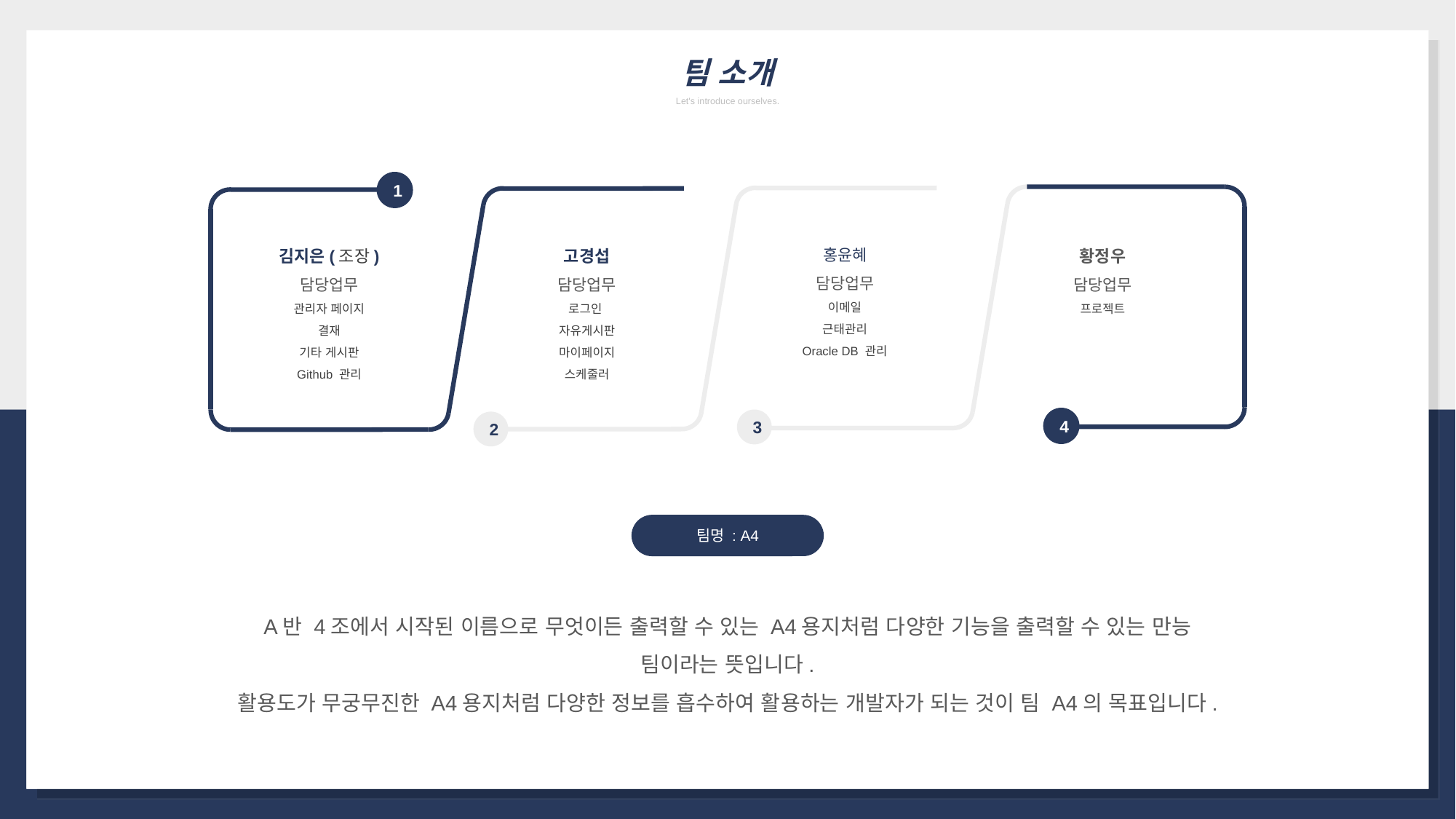

팀 소개
Let's introduce ourselves.
1

김지은(조장)
담당업무
관리자 페이지
결재
기타 게시판
Github 관리
고경섭
담당업무
로그인
자유게시판
마이페이지
스케줄러
홍윤혜
담당업무
이메일
근태관리
Oracle DB 관리
황정우
담당업무
프로젝트
4
3
2
팀명 : A4
A반 4조에서 시작된 이름으로 무엇이든 출력할 수 있는 A4용지처럼 다양한 기능을 출력할 수 있는 만능 팀이라는 뜻입니다.
활용도가 무궁무진한 A4용지처럼 다양한 정보를 흡수하여 활용하는 개발자가 되는 것이 팀 A4의 목표입니다.